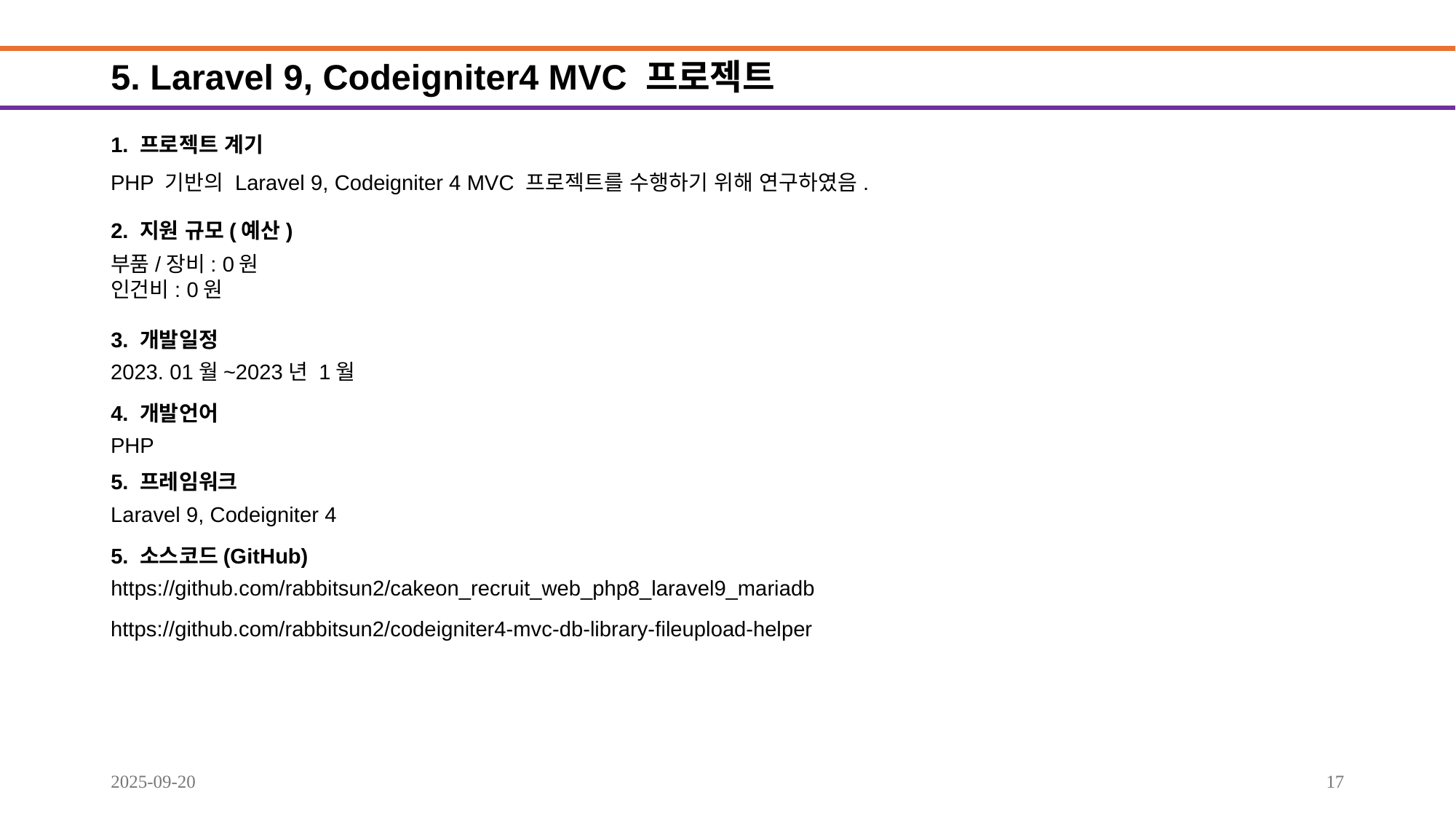

# 5. Laravel 9, Codeigniter4 MVC 프로젝트
1. 프로젝트 계기
PHP 기반의 Laravel 9, Codeigniter 4 MVC 프로젝트를 수행하기 위해 연구하였음.
2. 지원 규모(예산)
부품/장비: 0원
인건비: 0원
3. 개발일정
2023. 01월~2023년 1월
4. 개발언어
PHP
5. 프레임워크
Laravel 9, Codeigniter 4
5. 소스코드(GitHub)
https://github.com/rabbitsun2/cakeon_recruit_web_php8_laravel9_mariadb
https://github.com/rabbitsun2/codeigniter4-mvc-db-library-fileupload-helper
2025-09-20
17